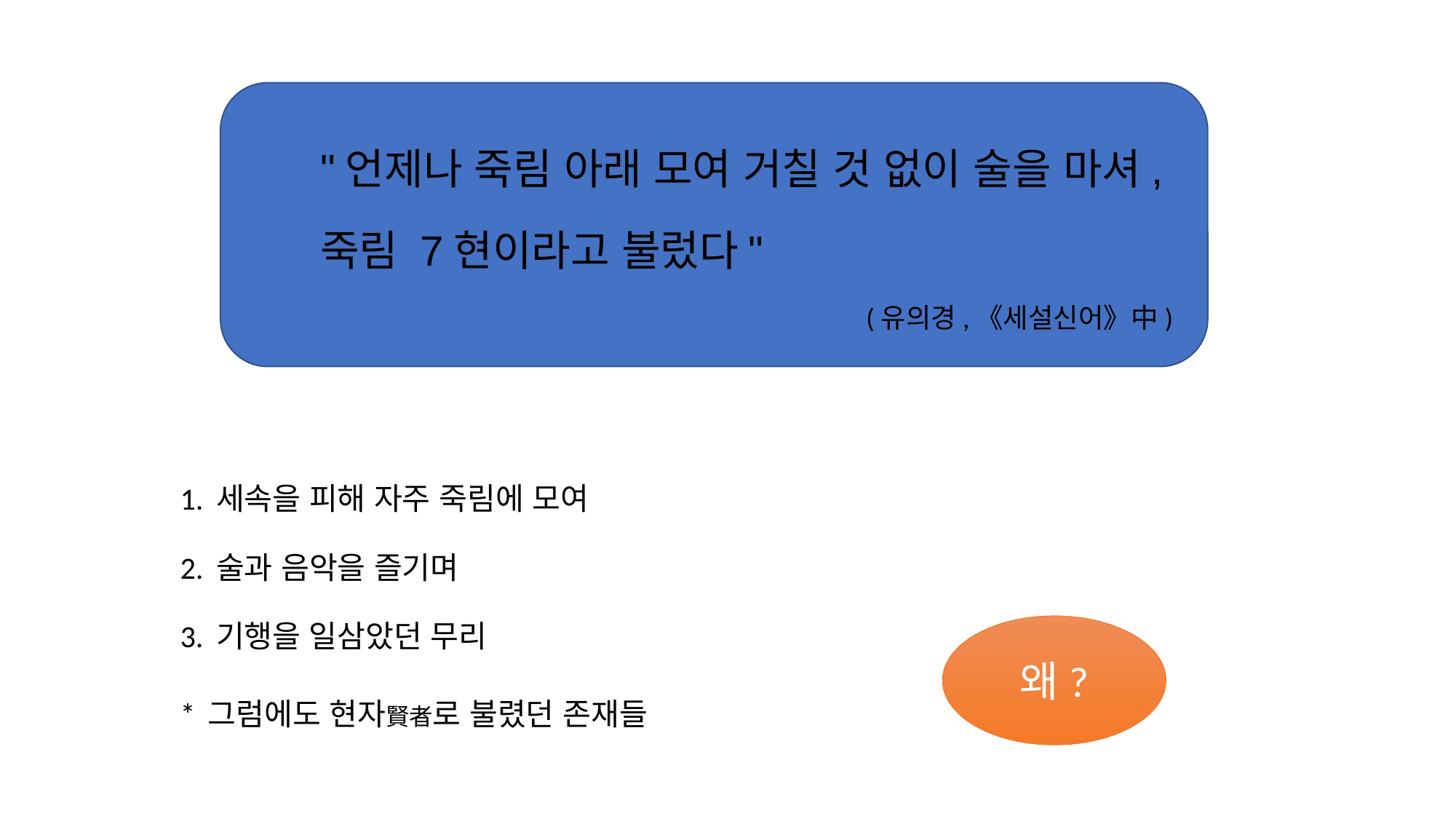

#
"언제나 죽림 아래 모여 거칠 것 없이 술을 마셔, 죽림 7현이라고 불렀다"
					(유의경,《세설신어》中)

1. 세속을 피해 자주 죽림에 모여
2. 술과 음악을 즐기며
3. 기행을 일삼았던 무리

* 그럼에도 현자賢者로 불렸던 존재들
왜?